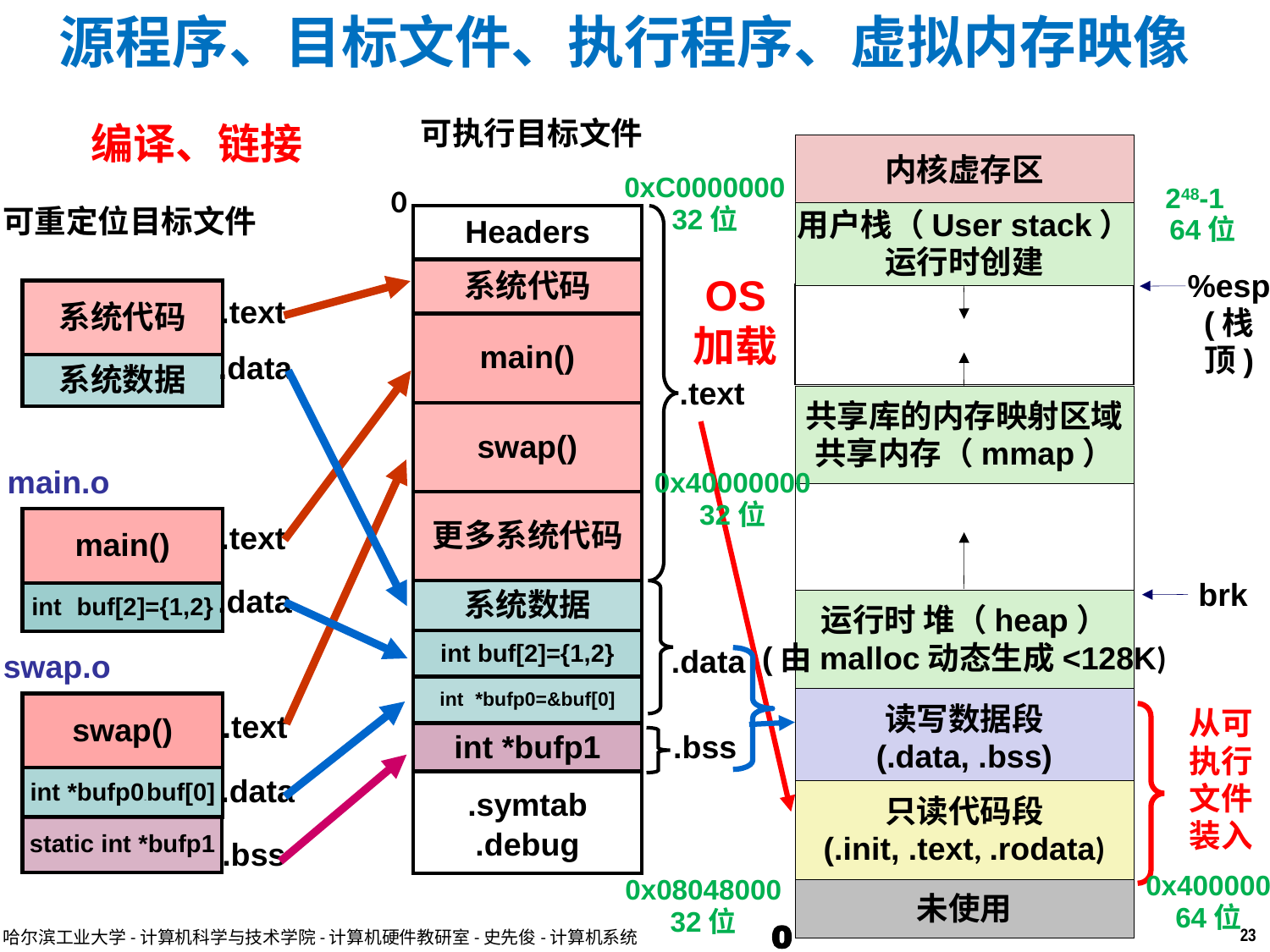

源程序、目标文件、执行程序、虚拟内存映像
可执行目标文件
0
可重定位目标文件
Headers

系统代码
系统代码

.text
main()
.data
系统数据
.text

swap()
main.o

更多系统代码
main()
.text
.data
系统数据

int buf[2]={1,2}

int buf[2]={1,2}
.data
swap.o
int *bufp0=&buf[0]
swap()

.text
int *bufp1
.bss

int *bufp0=&buf[0]
.data
.symtab
.debug
static int *bufp1
.bss

编译、链接
内核虚存区
用户栈（User stack）
运行时创建
%esp
(栈顶)

共享库的内存映射区域
共享内存（mmap）

brk
运行时 堆（heap）
(由malloc动态生成<128K)

读写数据段
(.data, .bss)
从可执行文件装入

只读代码段
(.init, .text, .rodata)
未使用
0
0xC0000000
32位
248-1
64位
OS
加载

0x40000000
32位

0x400000
64位
0x08048000
32位